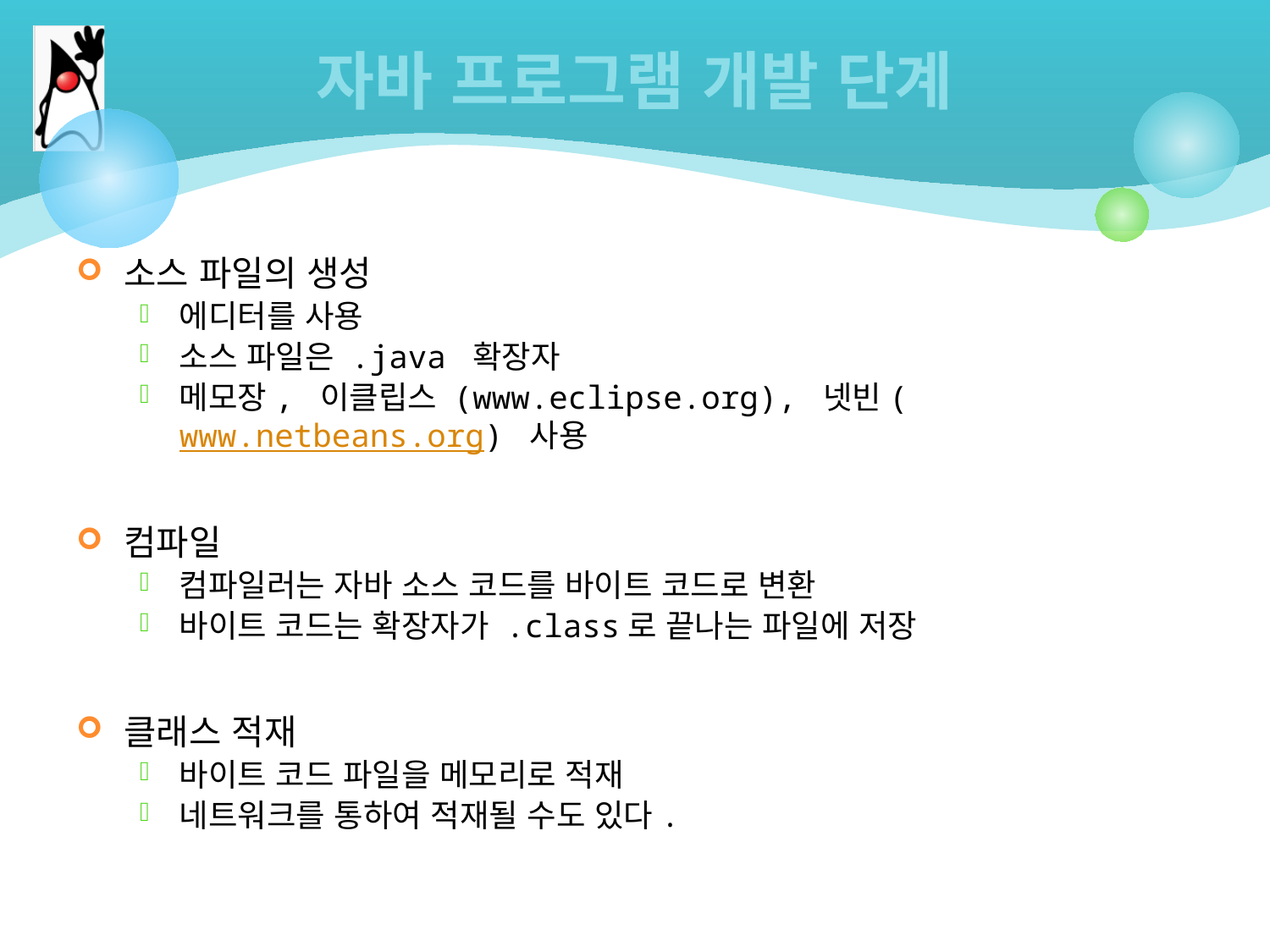

# 자바 프로그램 개발 단계
소스 파일의 생성
에디터를 사용
소스 파일은 .java 확장자
메모장, 이클립스 (www.eclipse.org), 넷빈(www.netbeans.org) 사용

컴파일
컴파일러는 자바 소스 코드를 바이트 코드로 변환
바이트 코드는 확장자가 .class로 끝나는 파일에 저장

클래스 적재
바이트 코드 파일을 메모리로 적재
네트워크를 통하여 적재될 수도 있다.